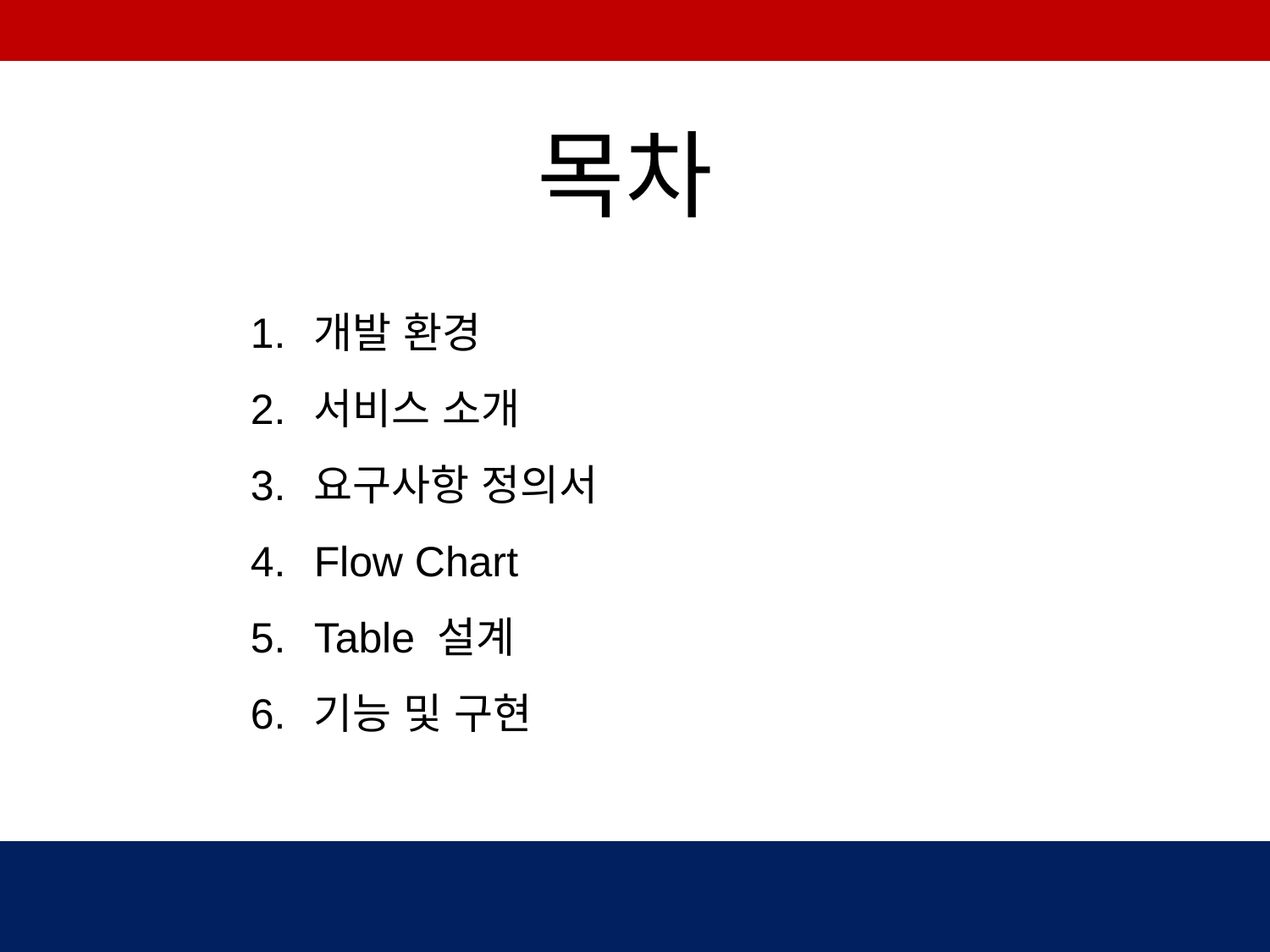

목차

개발 환경
서비스 소개
요구사항 정의서
Flow Chart
Table 설계
기능 및 구현